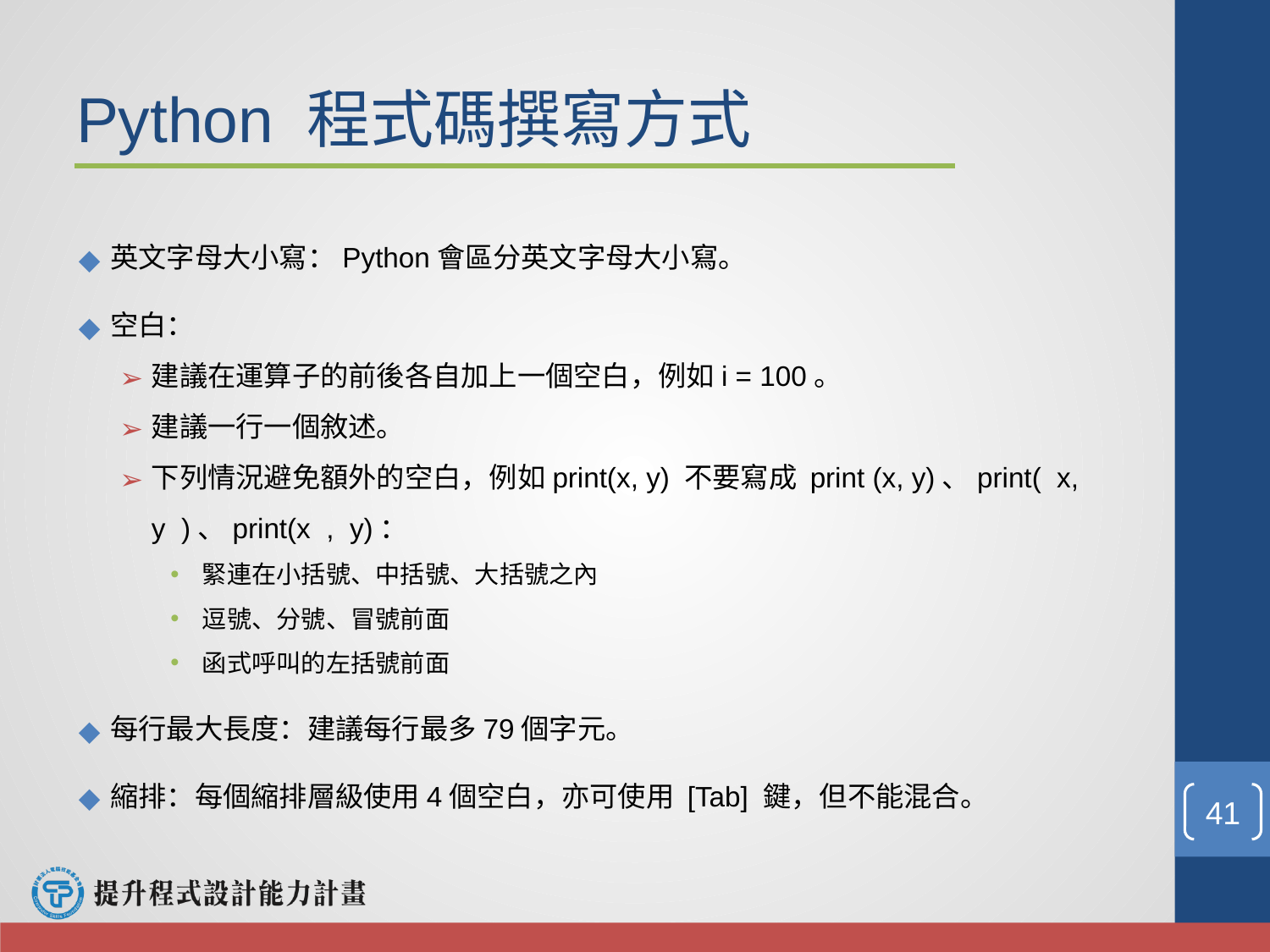

# Python 程式碼撰寫方式
英文字母大小寫：Python會區分英文字母大小寫。
空白：
建議在運算子的前後各自加上一個空白，例如i = 100。
建議一行一個敘述。
下列情況避免額外的空白，例如print(x, y) 不要寫成 print (x, y)、print(  x, y  )、print(x  ,  y)：
緊連在小括號、中括號、大括號之內
逗號、分號、冒號前面
函式呼叫的左括號前面
每行最大長度：建議每行最多79個字元。
縮排：每個縮排層級使用4個空白，亦可使用 [Tab] 鍵，但不能混合。

41